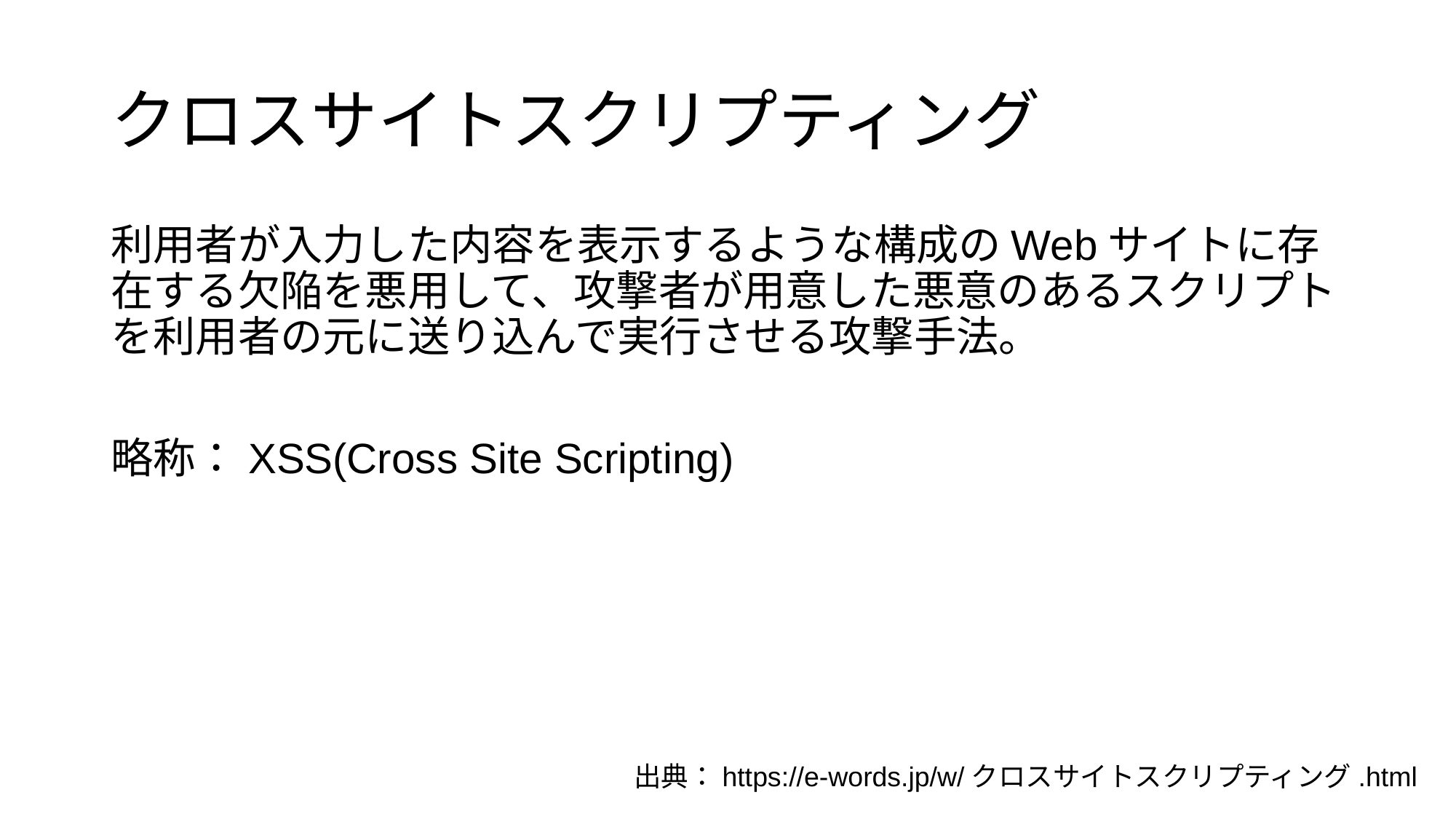

# クロスサイトスクリプティング
利用者が入力した内容を表示するような構成のWebサイトに存在する欠陥を悪用して、攻撃者が用意した悪意のあるスクリプトを利用者の元に送り込んで実行させる攻撃手法。

略称：XSS(Cross Site Scripting)
出典：https://e-words.jp/w/クロスサイトスクリプティング.html